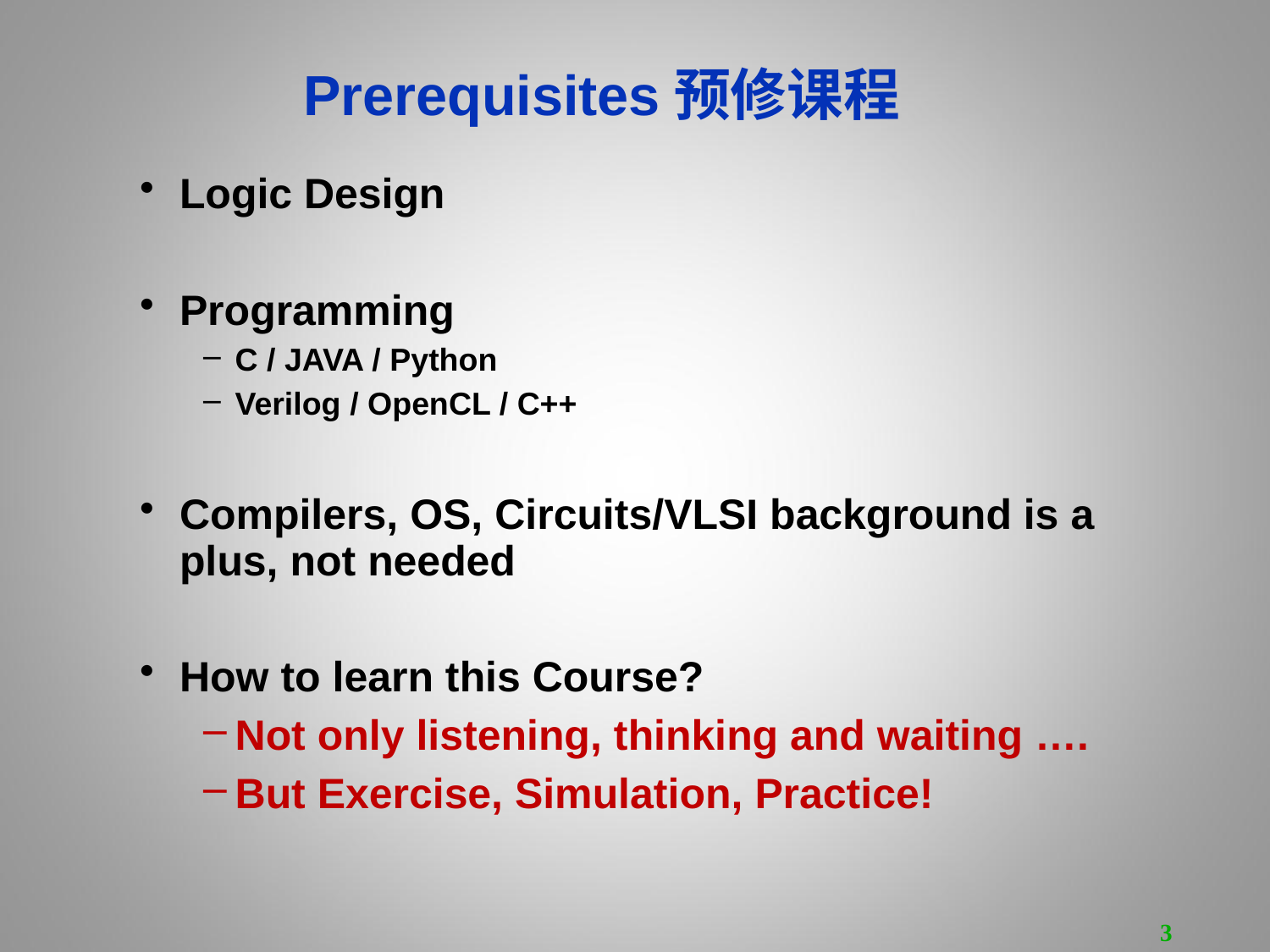

Prerequisites预修课程
Logic Design

Programming
C / JAVA / Python
Verilog / OpenCL / C++

Compilers, OS, Circuits/VLSI background is a plus, not needed

How to learn this Course?
Not only listening, thinking and waiting ….
But Exercise, Simulation, Practice!

3